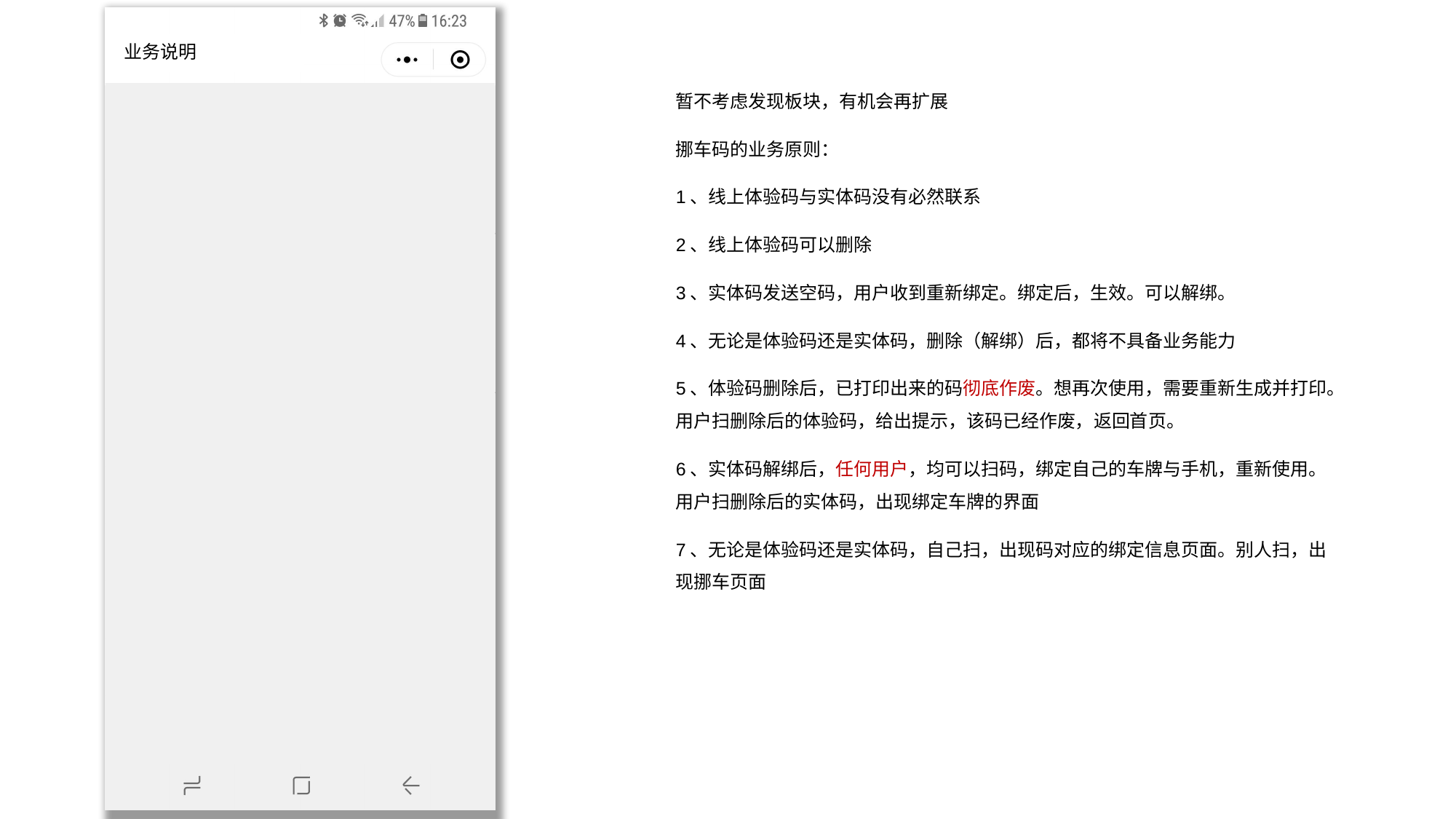

# 业务说明
暂不考虑发现板块，有机会再扩展
挪车码的业务原则：
1、线上体验码与实体码没有必然联系
2、线上体验码可以删除
3、实体码发送空码，用户收到重新绑定。绑定后，生效。可以解绑。
4、无论是体验码还是实体码，删除（解绑）后，都将不具备业务能力
5、体验码删除后，已打印出来的码彻底作废。想再次使用，需要重新生成并打印。用户扫删除后的体验码，给出提示，该码已经作废，返回首页。
6、实体码解绑后，任何用户，均可以扫码，绑定自己的车牌与手机，重新使用。用户扫删除后的实体码，出现绑定车牌的界面
7、无论是体验码还是实体码，自己扫，出现码对应的绑定信息页面。别人扫，出现挪车页面